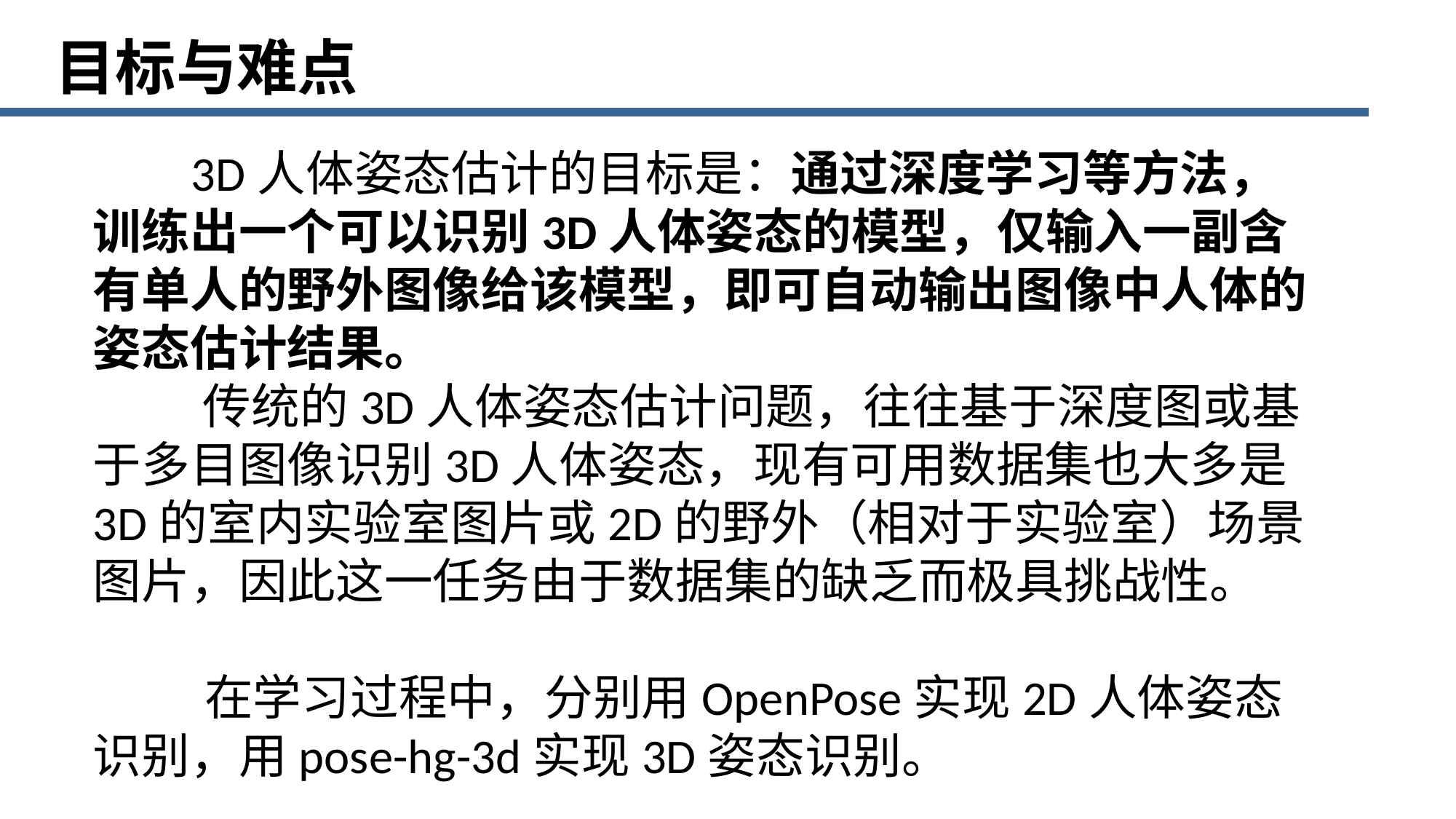

目标与难点
         3D人体姿态估计的目标是：通过深度学习等方法，训练出一个可以识别3D人体姿态的模型，仅输入一副含有单人的野外图像给该模型，即可自动输出图像中人体的姿态估计结果。
         传统的3D人体姿态估计问题，往往基于深度图或基于多目图像识别3D人体姿态，现有可用数据集也大多是3D的室内实验室图片或2D的野外（相对于实验室）场景图片，因此这一任务由于数据集的缺乏而极具挑战性。

         在学习过程中，分别用OpenPose实现2D人体姿态识别，用pose-hg-3d实现3D姿态识别。